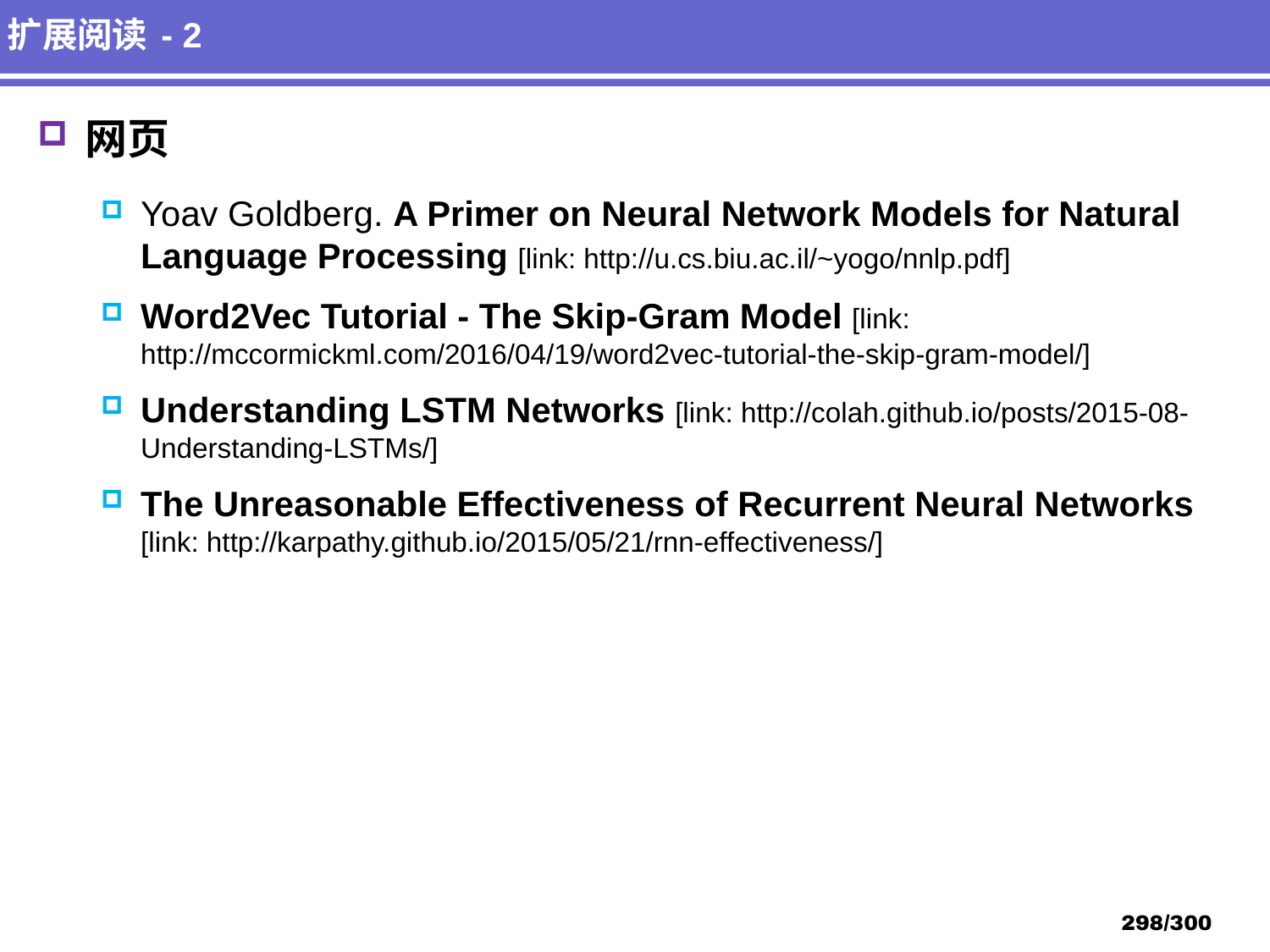

# 扩展阅读 - 2
网页
Yoav Goldberg. A Primer on Neural Network Models for Natural Language Processing [link: http://u.cs.biu.ac.il/~yogo/nnlp.pdf]
Word2Vec Tutorial - The Skip-Gram Model [link: http://mccormickml.com/2016/04/19/word2vec-tutorial-the-skip-gram-model/]
Understanding LSTM Networks [link: http://colah.github.io/posts/2015-08-Understanding-LSTMs/]
The Unreasonable Effectiveness of Recurrent Neural Networks [link: http://karpathy.github.io/2015/05/21/rnn-effectiveness/]

298/300